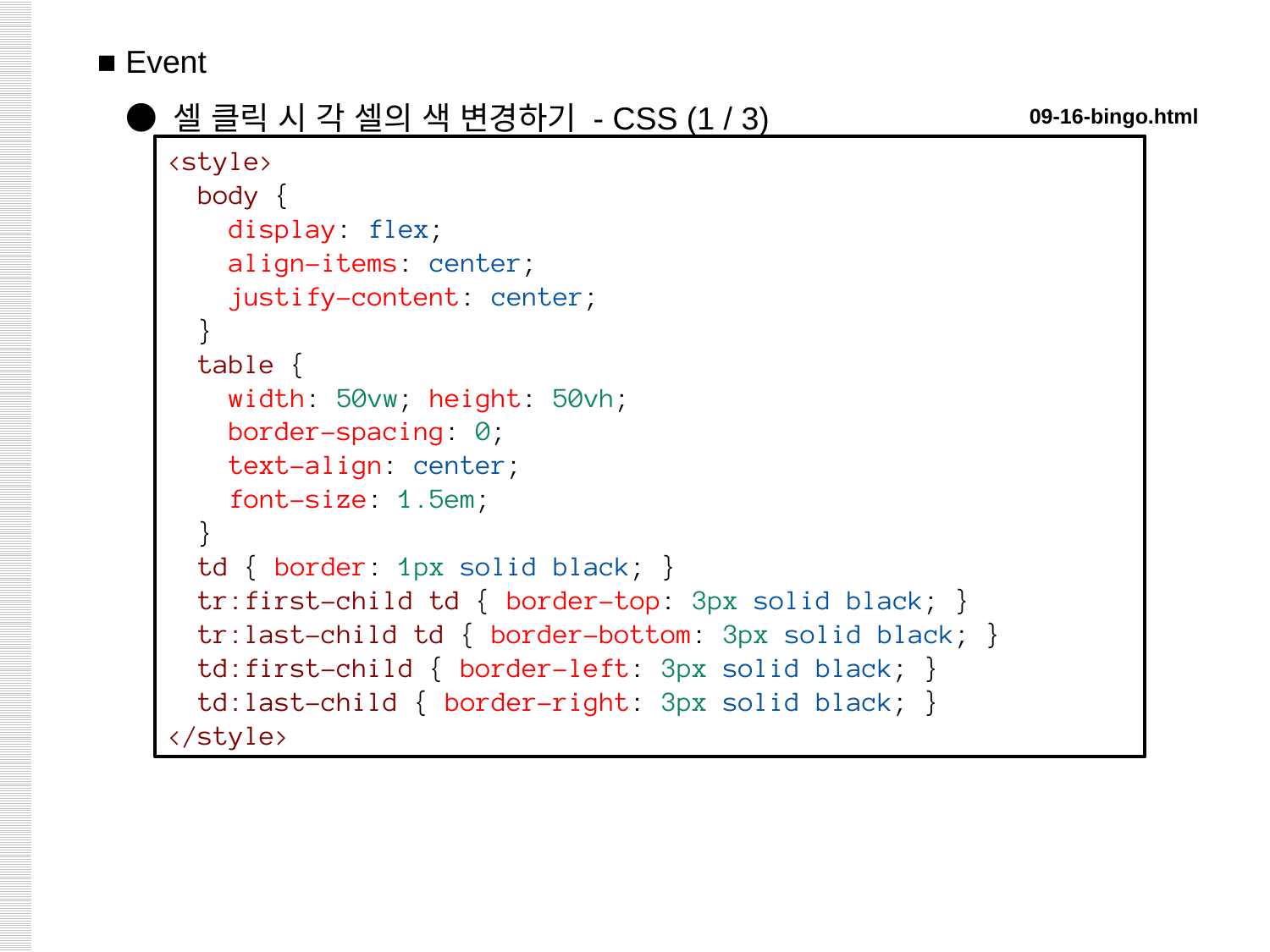

■ Event
    ● 셀 클릭 시 각 셀의 색 변경하기 - CSS (1 / 3)
09-16-bingo.html
<style>
  body {
    display: flex;
    align-items: center;
    justify-content: center;
  }
  table {
    width: 50vw; height: 50vh;
    border-spacing: 0;
    text-align: center;
    font-size: 1.5em;
  }
  td { border: 1px solid black; }
  tr:first-child td { border-top: 3px solid black; }
  tr:last-child td { border-bottom: 3px solid black; }
  td:first-child { border-left: 3px solid black; }
  td:last-child { border-right: 3px solid black; }
</style>